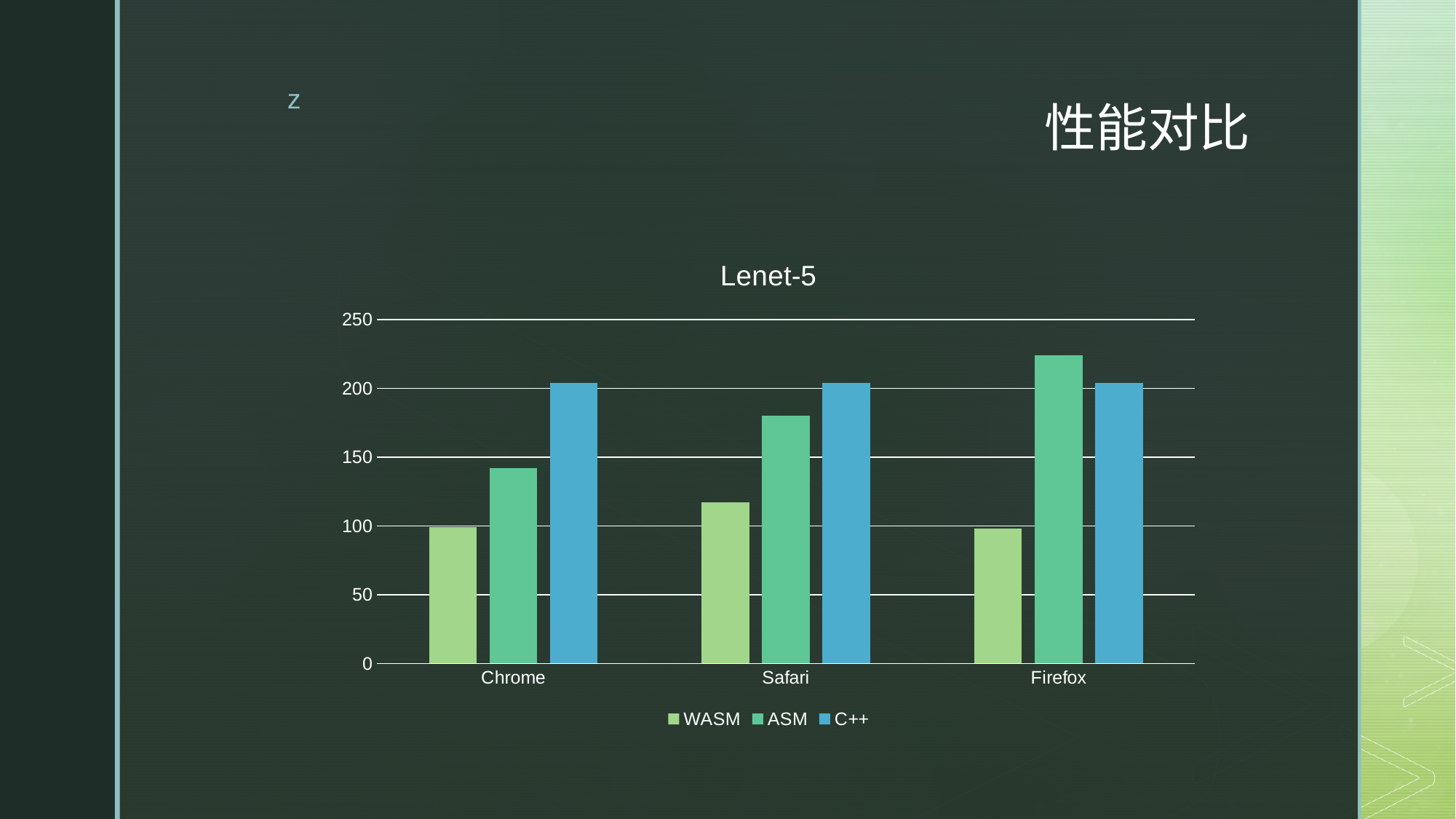

# 性能对比

### Chart: Lenet-5

| Category | WASM | ASM | C++ |
|---|---|---|---|
| Chrome | 99.0 | 142.0 | 204.0 |
| Safari | 117.0 | 180.0 | 204.0 |
| Firefox | 98.0 | 224.0 | 204.0 |